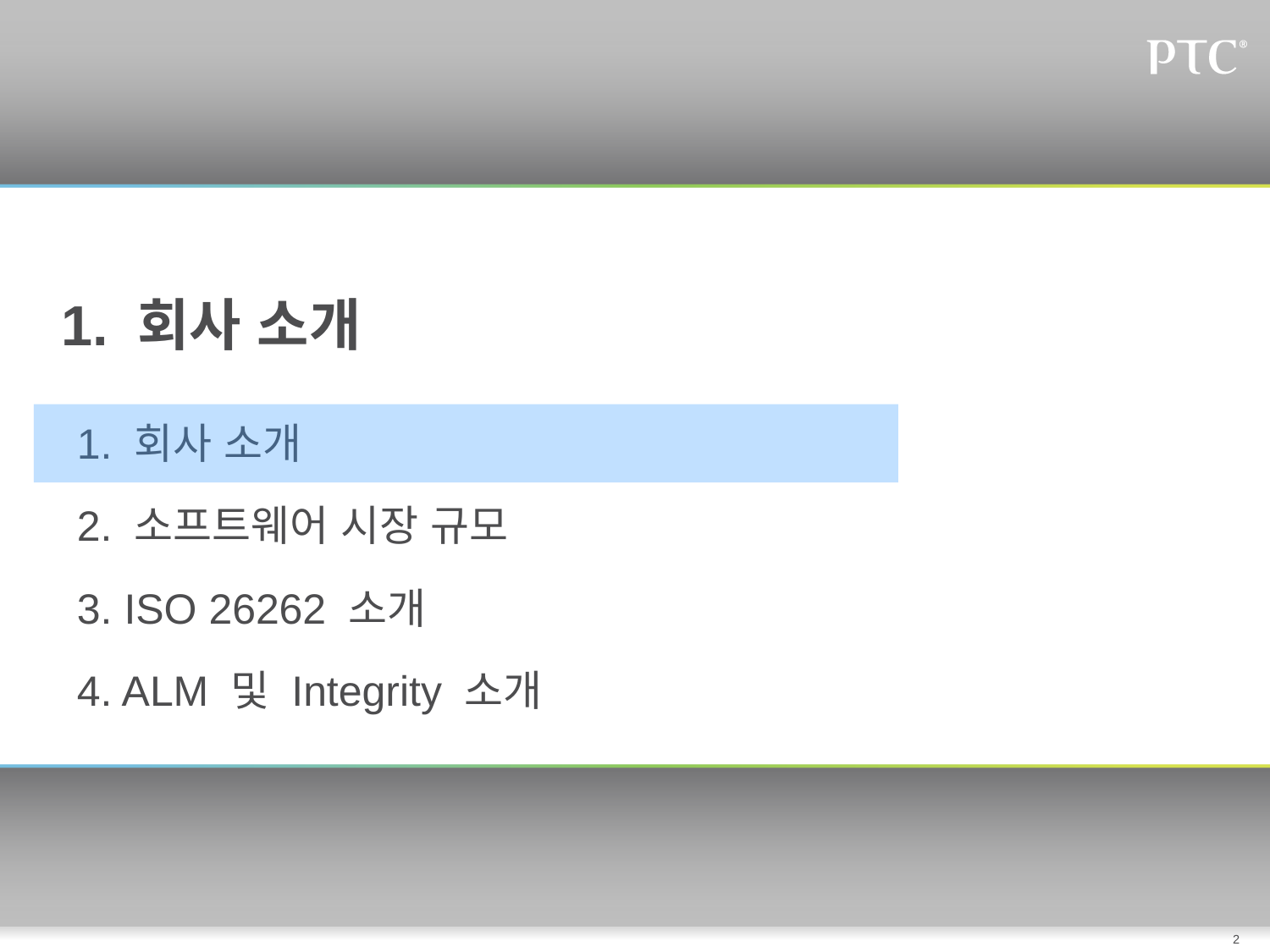

# 1. 회사 소개

1. 회사 소개
2. 소프트웨어 시장 규모
3. ISO 26262 소개
4. ALM 및 Integrity 소개